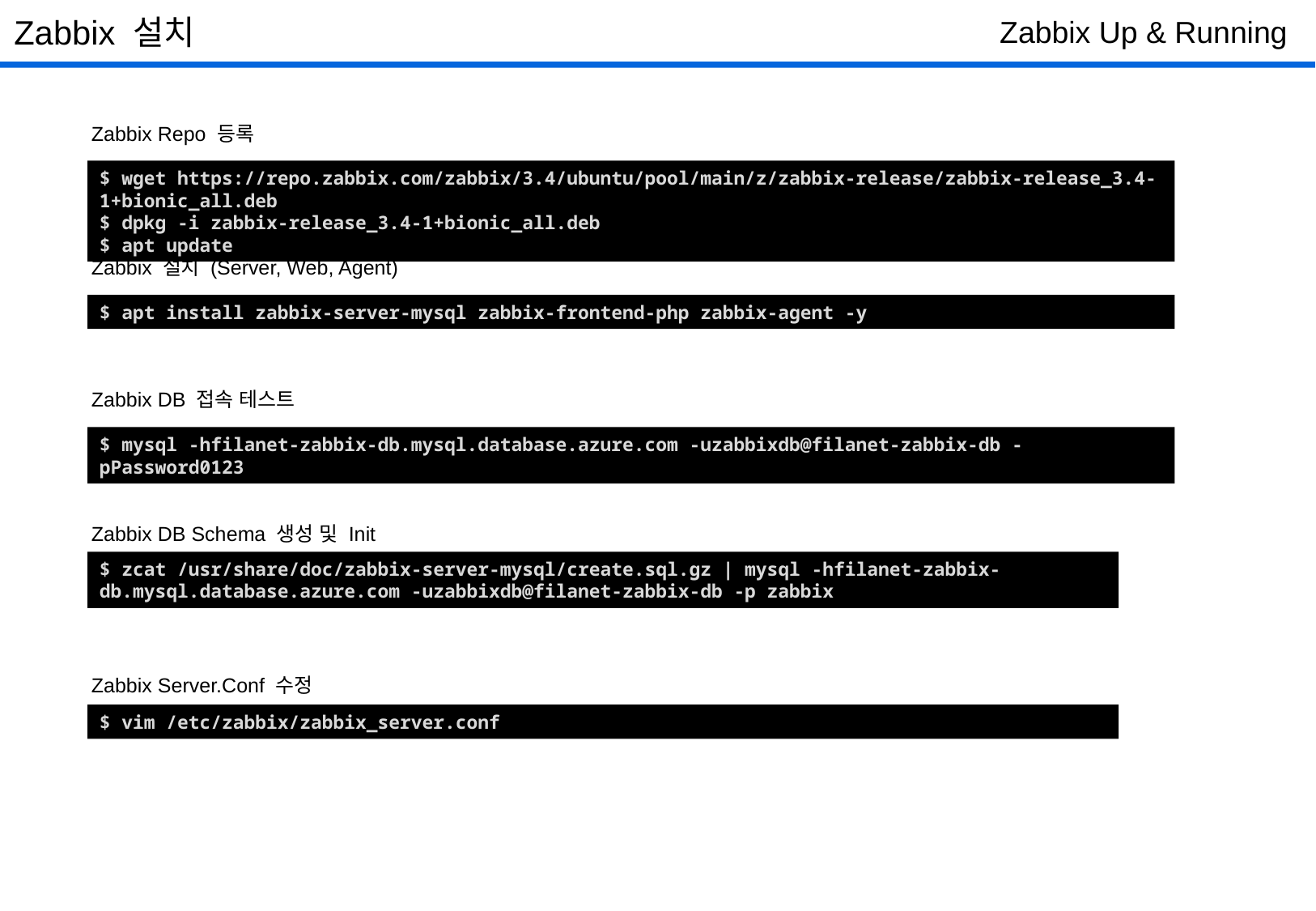

Zabbix 설치
Zabbix Up & Running
Zabbix Repo 등록
$ wget https://repo.zabbix.com/zabbix/3.4/ubuntu/pool/main/z/zabbix-release/zabbix-release_3.4-1+bionic_all.deb
$ dpkg -i zabbix-release_3.4-1+bionic_all.deb
$ apt update
Zabbix 설치 (Server, Web, Agent)
$ apt install zabbix-server-mysql zabbix-frontend-php zabbix-agent -y
Zabbix DB 접속 테스트
$ mysql -hfilanet-zabbix-db.mysql.database.azure.com -uzabbixdb@filanet-zabbix-db -pPassword0123
Zabbix DB Schema 생성 및 Init
$ zcat /usr/share/doc/zabbix-server-mysql/create.sql.gz | mysql -hfilanet-zabbix-db.mysql.database.azure.com -uzabbixdb@filanet-zabbix-db -p zabbix
Zabbix Server.Conf 수정
$ vim /etc/zabbix/zabbix_server.conf